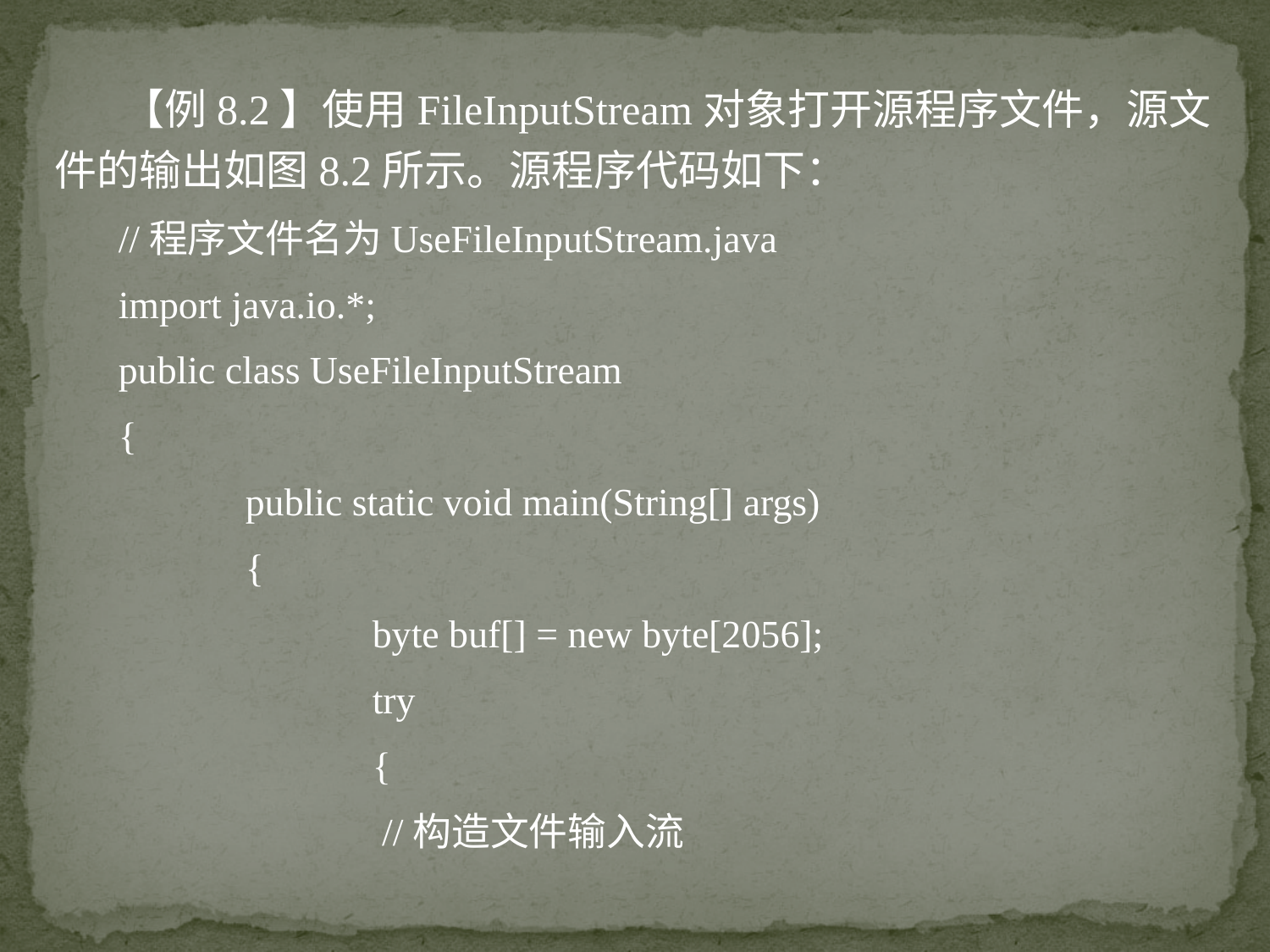

【例8.2】使用FileInputStream对象打开源程序文件，源文件的输出如图8.2所示。源程序代码如下：
//程序文件名为UseFileInputStream.java
import java.io.*;
public class UseFileInputStream
{
	public static void main(String[] args)
	{
		byte buf[] = new byte[2056];
		try
		{
             		 //构造文件输入流